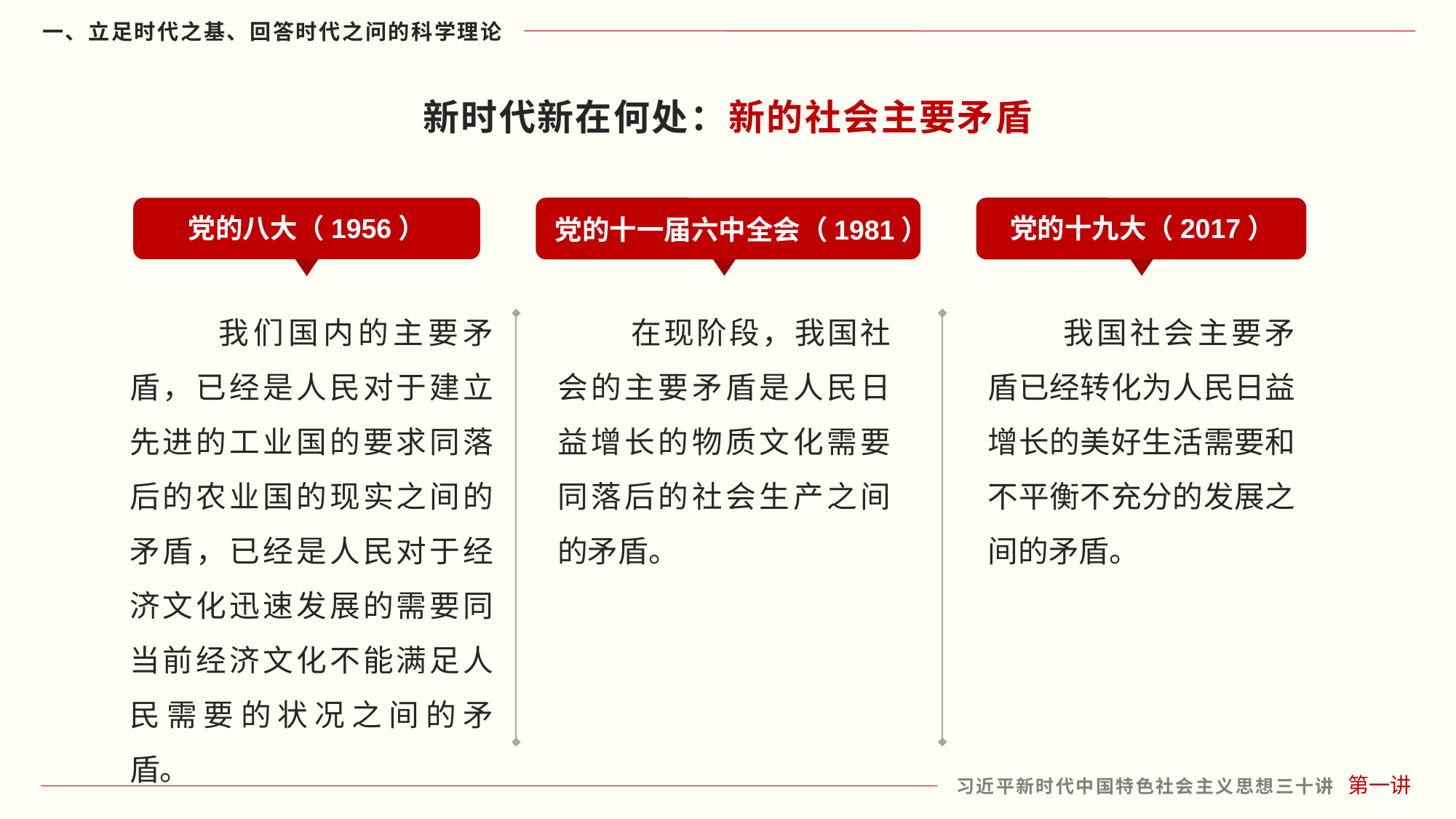

新时代新在何处：新的社会主要矛盾

党的八大（1956）

  我们国内的主要矛盾，已经是人民对于建立先进的工业国的要求同落后的农业国的现实之间的矛盾，已经是人民对于经济文化迅速发展的需要同当前经济文化不能满足人民需要的状况之间的矛盾。

党的十一届六中全会（1981）

 在现阶段，我国社会的主要矛盾是人民日益增长的物质文化需要同落后的社会生产之间的矛盾。

党的十九大（2017）
 我国社会主要矛盾已经转化为人民日益增长的美好生活需要和不平衡不充分的发展之间的矛盾。